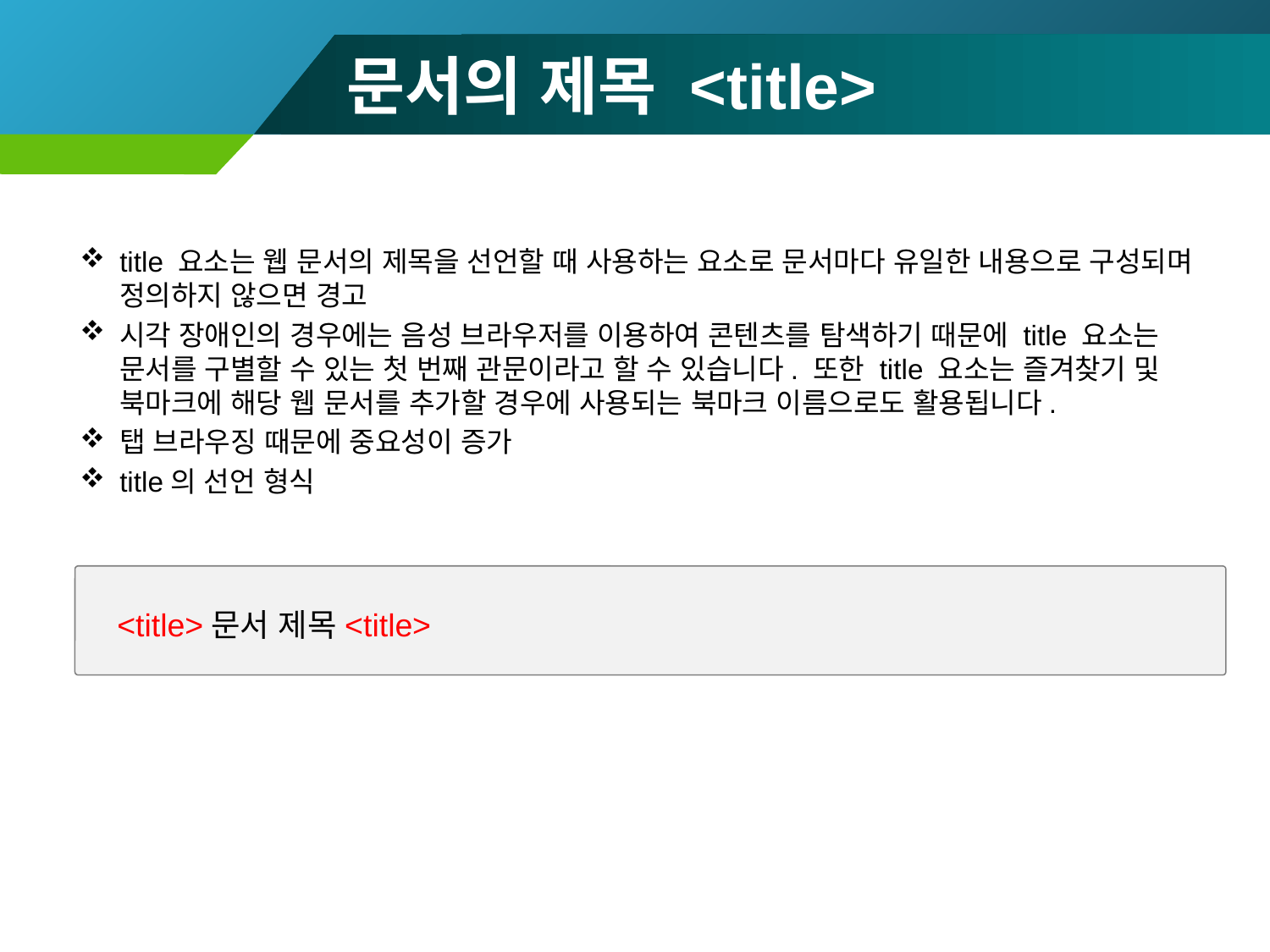

# 문서의 제목 <title>
title 요소는 웹 문서의 제목을 선언할 때 사용하는 요소로 문서마다 유일한 내용으로 구성되며 정의하지 않으면 경고
시각 장애인의 경우에는 음성 브라우저를 이용하여 콘텐츠를 탐색하기 때문에 title 요소는 문서를 구별할 수 있는 첫 번째 관문이라고 할 수 있습니다. 또한 title 요소는 즐겨찾기 및 북마크에 해당 웹 문서를 추가할 경우에 사용되는 북마크 이름으로도 활용됩니다.
탭 브라우징 때문에 중요성이 증가
title의 선언 형식

<title>문서 제목<title>